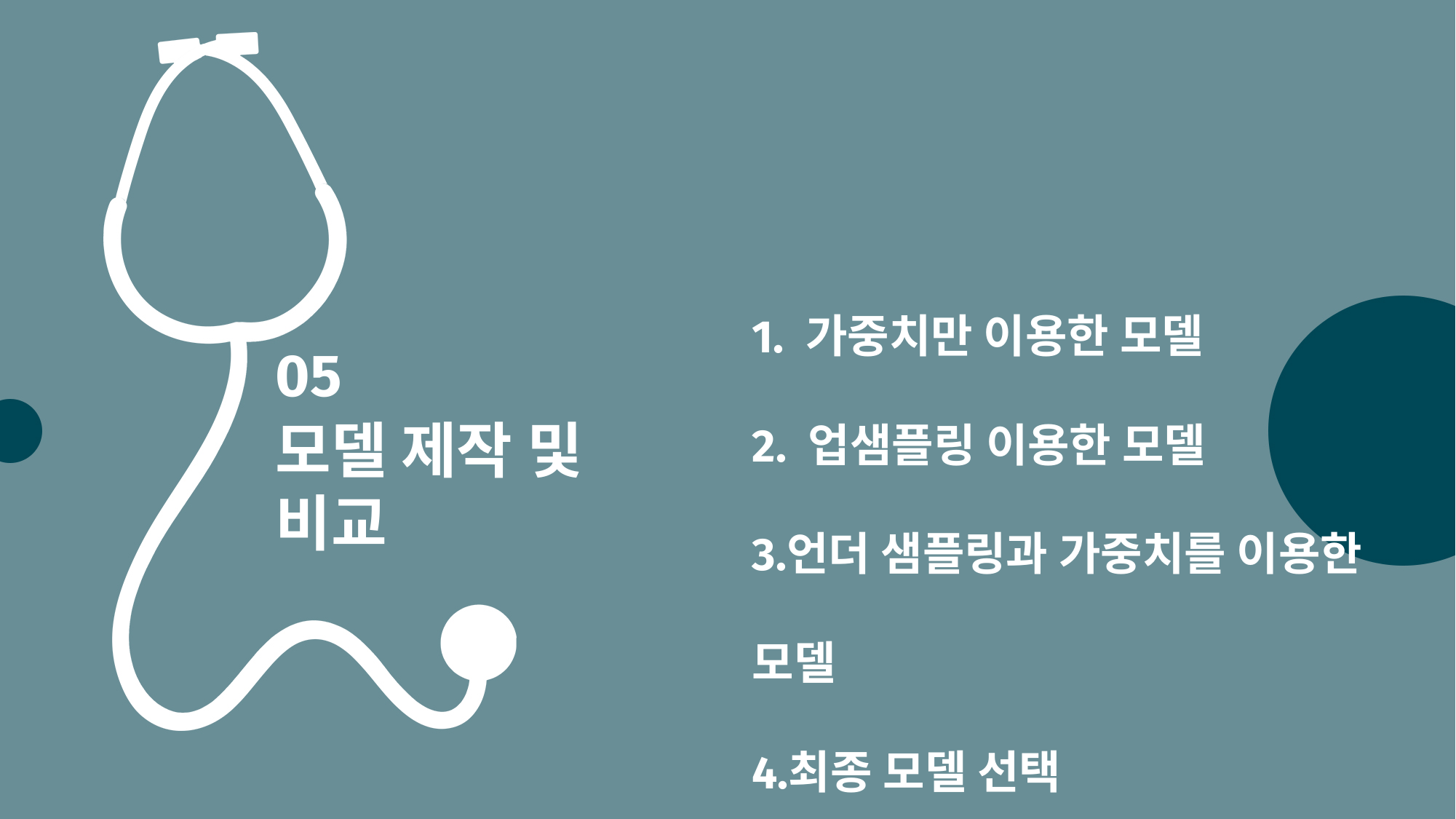

가중치만 이용한 모델
 업샘플링 이용한 모델
언더 샘플링과 가중치를 이용한 모델
최종 모델 선택
05
모델 제작 및 비교